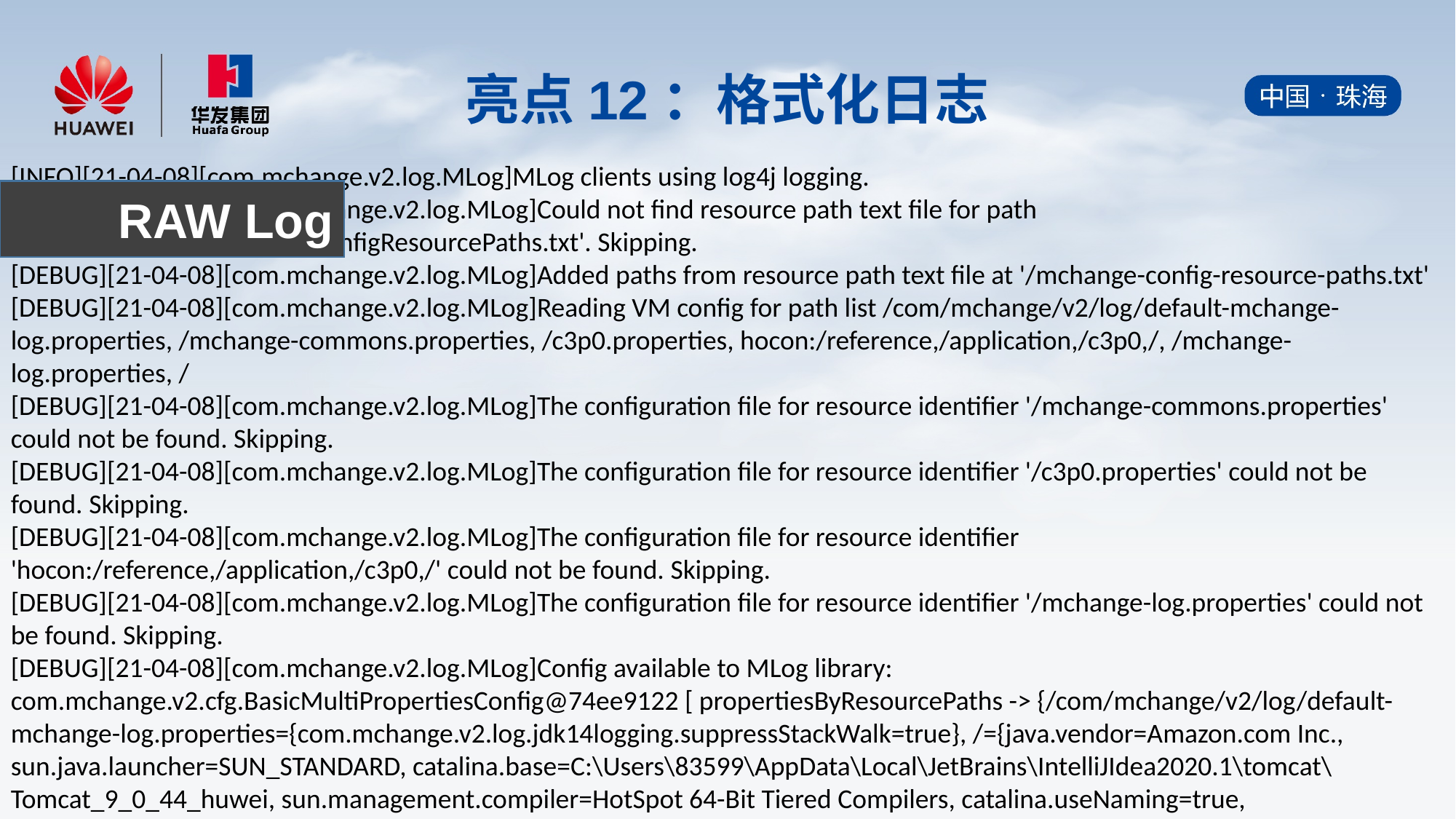

亮点12：格式化日志
[INFO][21-04-08][com.mchange.v2.log.MLog]MLog clients using log4j logging.
[DEBUG][21-04-08][com.mchange.v2.log.MLog]Could not find resource path text file for path '/com/mchange/v2/cfg/vmConfigResourcePaths.txt'. Skipping.
[DEBUG][21-04-08][com.mchange.v2.log.MLog]Added paths from resource path text file at '/mchange-config-resource-paths.txt'
[DEBUG][21-04-08][com.mchange.v2.log.MLog]Reading VM config for path list /com/mchange/v2/log/default-mchange-log.properties, /mchange-commons.properties, /c3p0.properties, hocon:/reference,/application,/c3p0,/, /mchange-log.properties, /
[DEBUG][21-04-08][com.mchange.v2.log.MLog]The configuration file for resource identifier '/mchange-commons.properties' could not be found. Skipping.
[DEBUG][21-04-08][com.mchange.v2.log.MLog]The configuration file for resource identifier '/c3p0.properties' could not be found. Skipping.
[DEBUG][21-04-08][com.mchange.v2.log.MLog]The configuration file for resource identifier 'hocon:/reference,/application,/c3p0,/' could not be found. Skipping.
[DEBUG][21-04-08][com.mchange.v2.log.MLog]The configuration file for resource identifier '/mchange-log.properties' could not be found. Skipping.
[DEBUG][21-04-08][com.mchange.v2.log.MLog]Config available to MLog library: com.mchange.v2.cfg.BasicMultiPropertiesConfig@74ee9122 [ propertiesByResourcePaths -> {/com/mchange/v2/log/default-mchange-log.properties={com.mchange.v2.log.jdk14logging.suppressStackWalk=true}, /={java.vendor=Amazon.com Inc., sun.java.launcher=SUN_STANDARD, catalina.base=C:\Users\83599\AppData\Local\JetBrains\IntelliJIdea2020.1\tomcat\Tomcat_9_0_44_huwei, sun.management.compiler=HotSpot 64-Bit Tiered Compilers, catalina.useNaming=true, os.name=Windows 10, sun.boot.class.path=C:\Users\83599\.jdks\corretto-1.8.0_282\jre\lib\resources.jar;C:\Users\83599\.jdks\corretto-1.8.0_282\jre\lib\rt.jar;C:\Users\83599\.jdks\corretto-1.8.0_282\jre\lib\sunrsasign.jar;C:\Users\83599\.jdks\corretto-1.8.0_282\jre\lib\jsse.jar;C:\Users\83599\.jdks\corretto-1.8.0_282\jre\lib\jce.jar;C:\Users\83599\.jdks\corretto-1.8.0_282\jre\lib\charsets.jar;C:\Users\83599\.jdks\corretto-1.8.0_282\jre\lib\jfr.jar;C:\Users\83599\.jdks\corretto-1.8.0_282\jre\classes, java.util.logging.config.file=C:\Users\83599\AppData\Local\JetBrains\IntelliJIdea2020.1\tomcat\Tomcat_9_0_44_huwei\conf\logging.properties, sun.desktop=windows, com.sun.management.jmxremote=, java.vm.specification.vendor=Oracle Corporation, java.runtime.version=1.8.0_282-b08, user.name=rglkt, tomcat.util.scan.StandardJarScanFilter.jarsToScan=log4j-taglib*.jar,log4j-web*.jar,log4javascript*.jar,slf4j-taglib*.jar, shared.loader=, tomcat.util.buf.StringCache.byte.enabled=true, java.naming.factory.initial=org.apache.naming.java.javaURLContextFactory, user.language=zh, sun.boot.library.path=C:\Users\83599\.jdks\corretto-1.8.0_282\jre\bin, com.sun.management.jmxremote.port=1099, jdk.tls.ephemeralDHKeySize=2048, java.version=1.8.0_282, java.util.logging.manager=org.apache.juli.ClassLoaderLogManager, user.timezone=Asia/Shanghai, sun.arch.data.model=64, java.util.concurrent.ForkJoinPool.common.threadFactory=org.apache.catalina.startup.SafeForkJoinWorkerThreadFactory, java.endorsed.dirs=C:\Users\83599\.jdks\corretto-1.8.0_282\jre\lib\endorsed, java.rmi.server.randomIDs=true, sun.cpu.isalist=amd64, sun.jnu.encoding=GBK, file.encoding.pkg=sun.io, package.access=sun.,org.apache.catalina.,org.apache.coyote.,org.apache.jasper.,org.apache.tomcat., file.separator=\, java.specification.name=Java Platform API Specification, java.class.version=52.0, user.country=CN, java.home=C:\Users\83599\.jdks\corretto-1.8.0_282\jre, java.vm.info=mixed mode, os.version=10.0, com.sun.management.jmxremote.ssl=false, path.separator=;, java.vm.version=25.282-b08, user.variant=, java.protocol.handler.pkgs=org.apache.catalina.webresources, java.awt.printerjob=sun.awt.windows.WPrinterJob, sun.io.unicode.encoding=UnicodeLittle, awt.toolkit=sun.awt.windows.WToolkit, package.definition=sun.,java.,org.apache.catalina.,org.apache.coyote.,org.apache.jasper.,org.apache.naming.,org.apache.tomcat., user.script=, java.naming.factory.url.pkgs=org.apache.naming, user.home=C:\Users\83599, java.specification.vendor=Oracle Corporation, tomcat.util.scan.StandardJarScanFilter.jarsToSkip=annotations-api.jar,ant-junit*.jar,ant-launcher.jar,ant.jar,asm-*.jar,aspectj*.jar,bootstrap.jar,catalina-ant.jar,catalina-ha.jar,catalina-ssi.jar,catalina-storeconfig.jar,catalina-tribes.jar,catalina.jar,cglib-*.jar,cobertura-*.jar,commons-beanutils*.jar,commons-codec*.jar,commons-collections*.jar,commons-daemon.jar,commons-dbcp*.jar,commons-digester*.jar,commons-fileupload*.jar,commons-httpclient*.jar,commons-io*.jar,commons-lang*.jar,commons-logging*.jar,commons-math*.jar,commons-pool*.jar,dom4j-*.jar,easymock-*.jar,ecj-*.jar,el-api.jar,geronimo-spec-jaxrpc*.jar,h2*.jar,hamcrest-*.jar,hibernate*.jar,httpclient*.jar,icu4j-*.jar,jasper-el.jar,jasper.jar,jaspic-api.jar,jaxb-*.jar,jaxen-*.jar,jdom-*.jar,jetty-*.jar,jmx-tools.jar,jmx.jar,jsp-api.jar,jstl.jar,jta*.jar,junit-*.jar,junit.jar,log4j*.jar,mail*.jar,objenesis-*.jar,oraclepki.jar,oro-*.jar,servlet-api-*.jar,servlet-api.jar,slf4j*.jar,taglibs-standard-spec-*.jar,tagsoup-*.jar,tomcat-api.jar,tomcat-coyote.jar,tomcat-dbcp.jar,tomcat-i18n-*.jar,tomcat-jdbc.jar,tomcat-jni.jar,tomcat-juli-adapters.jar,tomcat-juli.jar,tomcat-util-scan.jar,tomcat-util.jar,tomcat-websocket.jar,tools.jar,websocket-api.jar,wsdl4j*.jar,xercesImpl.jar,xml-apis.jar,xmlParserAPIs-*.jar,xmlParserAPIs.jar,xom-*.jar, java.library.path=C:\Users\83599\.jdks\corretto-1.8.0_282\bin;C:\WINDOWS\Sun\Java\bin;C:\WINDOWS\system32;C:\WINDOWS;C:\WINDOWS\system32;C:\Program Files\Java\jdk-13\bin;C:\Users\83599\AppData\Local\Continuum\anaconda3\Scripts;C:\Users\83599\AppData\Local\Continuum\anaconda3\Library\bin;C:\Windows\System32;C:\Program Files (x86)\Google\Chrome\Application;C:\Users\83599\AppData\Local\Continuum\anaconda3\Lib\site-packages\pyqt5_tools;C:\Windows\System32\WindowsPowerShell\v1.0;C:\Program Files\PuTTY\;C:\Program Files (x86)\Microsoft Visual Studio\Common\Tools\WinNT;C:\Program Files (x86)\Microsoft Visual Studio\Common\MSDev98\Bin;C:\Program Files (x86)\Microsoft Visual Studio\Common\Tools;C:\Program Files (x86)\Microsoft Visual Studio\VC98\bin;C:\Users\83599\AppData\Local\Microsoft\WindowsApps;C:\Program Files\Bandizip\;C:\Users\83599\AppData\Local\Programs\Microsoft VS Code\bin;C:\Users\83599\AppData\Local\GitHubDesktop\bin;C:\Program Files\JetBrains\PyCharm 2020.1.1\bin;;C:\Users\83599\AppData\Local\Microsoft\WindowsApps;C:\Windows\System32;C:\Program Files (x86)\Google\Chrome\Application;;., java.vendor.url=https://aws.amazon.com/corretto/, java.vm.vendor=Amazon.com Inc., common.loader="E:/apache-tomcat-9.0.44/lib","E:/apache-tomcat-9.0.44/lib/*.jar","${catalina.home}/lib","${catalina.home}/lib/*.jar", java.runtime.name=OpenJDK Runtime Environment, sun.java.command=org.apache.catalina.startup.Bootstrap start, java.class.path=E:\apache-tomcat-9.0.44\bin\bootstrap.jar;E:\apache-tomcat-9.0.44\bin\tomcat-juli.jar, com.sun.management.jmxremote.access.file=C:\Users\83599\AppData\Local\JetBrains\IntelliJIdea2020.1\tomcat\Tomcat_9_0_44_huwei\jmxremote.access, java.vm.specification.name=Java Virtual Machine Specification, java.vm.specification.version=1.8, catalina.home=E:\apache-tomcat-9.0.44, sun.cpu.endian=little, sun.os.patch.level=, java.io.tmpdir=E:\apache-tomcat-9.0.44\temp, java.vendor.url.bug=https://github.com/corretto/corretto-8/issues/, server.loader=, java.rmi.server.hostname=127.0.0.1, os.arch=amd64, java.awt.graphicsenv=sun.awt.Win32GraphicsEnvironment, java.ext.dirs=C:\Users\83599\.jdks\corretto-1.8.0_282\jre\lib\ext;C:\WINDOWS\Sun\Java\lib\ext, user.dir=C:\Users\83599\Desktop, line.separator=
, java.vm.name=OpenJDK 64-Bit Server VM, ignore.endorsed.dirs=, file.encoding=GBK, com.sun.management.jmxremote.password.file=C:\Users\83599\AppData\Local\JetBrains\IntelliJIdea2020.1\tomcat\Tomcat_9_0_44_huwei\jmxremote.password, java.specification.version=1.8}}, propertiesByPrefixes -> {com={com.sun.management.jmxremote.password.file=C:\Users\83599\AppData\Local\JetBrains\IntelliJIdea2020.1\tomcat\Tomcat_9_0_44_huwei\jmxremote.password, com.sun.management.jmxremote.port=1099, com.sun.management.jmxremote.access.file=C:\Users\83599\AppData\Local\JetBrains\IntelliJIdea2020.1\tomcat\Tomcat_9_0_44_huwei\jmxremote.access, com.sun.management.jmxremote.ssl=false, com.sun.management.jmxremote=, com.mchange.v2.log.jdk14logging.suppressStackWalk=true}, ={java.vendor=Amazon.com Inc., sun.java.launcher=SUN_STANDARD, catalina.base=C:\Users\83599\AppData\Local\JetBrains\IntelliJIdea2020.1\tomcat\Tomcat_9_0_44_huwei, sun.management.compiler=HotSpot 64-Bit Tiered Compilers, catalina.useNaming=true, os.name=Windows 10, sun.boot.class.path=C:\Users\83599\.jdks\corretto-1.8.0_282\jre\lib\resources.jar;C:\Users\83599\.jdks\corretto-1.8.0_282\jre\lib\rt.jar;C:\Users\83599\.jdks\corretto-1.8.0_282\jre\lib\sunrsasign.jar;C:\Users\83599\.jdks\corretto-1.8.0_282\jre\lib\jsse.jar;C:\Users\83599\.jdks\corretto-1.8.0_282\jre\lib\jce.jar;C:\Users\83599\.jdks\corretto-1.8.0_282\jre\lib\charsets.jar;C:\Users\83599\.jdks\corretto-1.8.0_282\jre\lib\jfr.jar;C:\Users\83599\.jdks\corretto-1.8.0_282\jre\classes, java.util.logging.config.file=C:\Users\83599\AppData\Local\JetBrains\IntelliJIdea2020.1\tomcat\Tomcat_9_0_44_huwei\conf\logging.properties, sun.desktop=windows, com.sun.management.jmxremote=, java.vm.specification.vendor=Oracle Corporation, java.runtime.version=1.8.0_282-b08, user.name=rglkt, tomcat.util.scan.StandardJarScanFilter.jarsToScan=log4j-taglib*.jar,log4j-web*.jar,log4javascript*.jar,slf4j-taglib*.jar, shared.loader=, tomcat.util.buf.StringCache.byte.enabled=true, user.language=zh, java.naming.factory.initial=org.apache.naming.java.javaURLContextFactory, sun.boot.library.path=C:\Users\83599\.jdks\corretto-1.8.0_282\jre\bin, com.sun.management.jmxremote.port=1099, jdk.tls.ephemeralDHKeySize=2048, java.version=1.8.0_282, java.util.logging.manager=org.apache.juli.ClassLoaderLogManager, user.timezone=Asia/Shanghai, sun.arch.data.model=64, java.util.concurrent.ForkJoinPool.common.threadFactory=org.apache.catalina.startup.SafeForkJoinWorkerThreadFactory, java.endorsed.dirs=C:\Users\83599\.jdks\corretto-1.8.0_282\jre\lib\endorsed, java.rmi.server.randomIDs=true, sun.cpu.isalist=amd64, sun.jnu.encoding=GBK, file.encoding.pkg=sun.io, com.mchange.v2.log.jdk14logging.suppressStackWalk=true, package.access=sun.,org.apache.catalina.,org.apache.coyote.,org.apache.jasper.,org.apache.tomcat., file.separator=\, java.specification.name=Java Platform API Specification, java.class.version=52.0, user.country=CN, java.home=C:\Users\83599\.jdks\corretto-1.8.0_282\jre, java.vm.info=mixed mode, os.version=10.0, com.sun.management.jmxremote.ssl=false, path.separator=;, java.vm.version=25.282-b08, user.variant=, java.protocol.handler.pkgs=org.apache.catalina.webresources, java.awt.printerjob=sun.awt.windows.WPrinterJob, sun.io.unicode.encoding=UnicodeLittle, awt.toolkit=sun.awt.windows.WToolkit, package.definition=sun.,java.,org.apache.catalina.,org.apache.coyote.,org.apache.jasper.,org.apache.naming.,org.apache.tomcat., user.script=, java.naming.factory.url.pkgs=org.apache.naming, user.home=C:\Users\83599, java.specification.vendor=Oracle Corporation, tomcat.util.scan.StandardJarScanFilter.jarsToSkip=annotations-api.jar,ant-junit*.jar,ant-launcher.jar,ant.jar,asm-*.jar,aspectj*.jar,bootstrap.jar,catalina-ant.jar,catalina-ha.jar,catalina-ssi.jar,catalina-storeconfig.jar,catalina-tribes.jar,catalina.jar,cglib-*.jar,cobertura-*.jar,commons-beanutils*.jar,commons-codec*.jar,commons-collections*.jar,commons-daemon.jar,commons-dbcp*.jar,commons-digester*.jar,commons-fileupload*.jar,commons-httpclient*.jar,commons-io*.jar,commons-lang*.jar,commons-logging*.jar,commons-math*.jar,commons-pool*.jar,dom4j-*.jar,easymock-*.jar,ecj-*.jar,el-api.jar,geronimo-spec-jaxrpc*.jar,h2*.jar,hamcrest-*.jar,hibernate*.jar,httpclient*.jar,icu4j-*.jar,jasper-el.jar,jasper.jar,jaspic-api.jar,jaxb-*.jar,jaxen-*.jar,jdom-*.jar,jetty-*.jar,jmx-tools.jar,jmx.jar,jsp-api.jar,jstl.jar,jta*.jar,junit-*.jar,junit.jar,log4j*.jar,mail*.jar,objenesis-*.jar,oraclepki.jar,oro-*.jar,servlet-api-*.jar,servlet-api.jar,slf4j*.jar,taglibs-standard-spec-*.jar,tagsoup-*.jar,tomcat-api.jar,tomcat-coyote.jar,tomcat-dbcp.jar,tomcat-i18n-*.jar,tomcat-jdbc.jar,tomcat-jni.jar,tomcat-juli-adapters.jar,tomcat-juli.jar,tomcat-util-scan.jar,tomcat-util.jar,tomcat-websocket.jar,tools.jar,websocket-api.jar,wsdl4j*.jar,xercesImpl.jar,xml-apis.jar,xmlParserAPIs-*.jar,xmlParserAPIs.jar,xom-*.jar, java.library.path=C:\Users\83599\.jdks\corretto-1.8.0_282\bin;C:\WINDOWS\Sun\Java\bin;C:\WINDOWS\system32;C:\WINDOWS;C:\WINDOWS\system32;C:\Program Files\Java\jdk-13\bin;C:\Users\83599\AppData\Local\Continuum\anaconda3\Scripts;C:\Users\83599\AppData\Local\Continuum\anaconda3\Library\bin;C:\Windows\System32;C:\Program Files (x86)\Google\Chrome\Application;C:\Users\83599\AppData\Local\Continuum\anaconda3\Lib\site-packages\pyqt5_tools;C:\Windows\System32\WindowsPowerShell\v1.0;C:\Program Files\PuTTY\;C:\Program Files (x86)\Microsoft Visual Studio\Common\Tools\WinNT;C:\Program Files (x86)\Microsoft Visual Studio\Common\MSDev98\Bin;C:\Program Files (x86)\Microsoft Visual Studio\Common\Tools;C:\Program Files (x86)\Microsoft Visual Studio\VC98\bin;C:\Users\83599\AppData\Local\Microsoft\WindowsApps;C:\Program Files\Bandizip\;C:\Users\83599\AppData\Local\Programs\Microsoft VS Code\bin;C:\Users\83599\AppData\Local\GitHubDesktop\bin;C:\Program Files\JetBrains\PyCharm 2020.1.1\bin;;C:\Users\83599\AppData\Local\Microsoft\WindowsApps;C:\Windows\System32;C:\Program Files (x86)\Google\Chrome\Application;;., java.vendor.url=https://aws.amazon.com/corretto/, java.vm.vendor=Amazon.com Inc., common.loader="E:/apache-tomcat-9.0.44/lib","E:/apache-tomcat-9.0.44/lib/*.jar","${catalina.home}/lib","${catalina.home}/lib/*.jar", java.runtime.name=OpenJDK Runtime Environment, sun.java.command=org.apache.catalina.startup.Bootstrap start, java.class.path=E:\apache-tomcat-9.0.44\bin\bootstrap.jar;E:\apache-tomcat-9.0.44\bin\tomcat-juli.jar, com.sun.management.jmxremote.access.file=C:\Users\83599\AppData\Local\JetBrains\IntelliJIdea2020.1\tomcat\Tomcat_9_0_44_huwei\jmxremote.access, java.vm.specification.name=Java Virtual Machine Specification, java.vm.specification.version=1.8, catalina.home=E:\apache-tomcat-9.0.44, sun.cpu.endian=little, sun.os.patch.level=, java.io.tmpdir=E:\apache-tomcat-9.0.44\temp, java.vendor.url.bug=https://github.com/corretto/corretto-8/issues/, server.loader=, java.rmi.server.hostname=127.0.0.1, java.awt.graphicsenv=sun.awt.Win32GraphicsEnvironment, os.arch=amd64, java.ext.dirs=C:\Users\83599\.jdks\corretto-1.8.0_282\jre\lib\ext;C:\WINDOWS\Sun\Java\lib\ext, user.dir=C:\Users\83599\Desktop, line.separator=
, java.vm.name=OpenJDK 64-Bit Server VM, ignore.endorsed.dirs=, file.encoding=GBK, com.sun.management.jmxremote.password.file=C:\Users\83599\AppData\Local\JetBrains\IntelliJIdea2020.1\tomcat\Tomcat_9_0_44_huwei\jmxremote.password, java.specification.version=1.8}, tomcat.util.scan={tomcat.util.scan.StandardJarScanFilter.jarsToScan=log4j-taglib*.jar,log4j-web*.jar,log4javascript*.jar,slf4j-taglib*.jar, tomcat.util.scan.StandardJarScanFilter.jarsToSkip=annotations-api.jar,ant-junit*.jar,ant-launcher.jar,ant.jar,asm-*.jar,aspectj*.jar,bootstrap.jar,catalina-ant.jar,catalina-ha.jar,catalina-ssi.jar,catalina-storeconfig.jar,catalina-tribes.jar,catalina.jar,cglib-*.jar,cobertura-*.jar,commons-beanutils*.jar,commons-codec*.jar,commons-collections*.jar,commons-daemon.jar,commons-dbcp*.jar,commons-digester*.jar,commons-fileupload*.jar,commons-httpclient*.jar,commons-io*.jar,commons-lang*.jar,commons-logging*.jar,commons-math*.jar,commons-pool*.jar,dom4j-*.jar,easymock-*.jar,ecj-*.jar,el-api.jar,geronimo-spec-jaxrpc*.jar,h2*.jar,hamcrest-*.jar,hibernate*.jar,httpclient*.jar,icu4j-*.jar,jasper-el.jar,jasper.jar,jaspic-api.jar,jaxb-*.jar,jaxen-*.jar,jdom-*.jar,jetty-*.jar,jmx-tools.jar,jmx.jar,jsp-api.jar,jstl.jar,jta*.jar,junit-*.jar,junit.jar,log4j*.jar,mail*.jar,objenesis-*.jar,oraclepki.jar,oro-*.jar,servlet-api-*.jar,servlet-api.jar,slf4j*.jar,taglibs-standard-spec-*.jar,tagsoup-*.jar,tomcat-api.jar,tomcat-coyote.jar,tomcat-dbcp.jar,tomcat-i18n-*.jar,tomcat-jdbc.jar,tomcat-jni.jar,tomcat-juli-adapters.jar,tomcat-juli.jar,tomcat-util-scan.jar,tomcat-util.jar,tomcat-websocket.jar,tools.jar,websocket-api.jar,wsdl4j*.jar,xercesImpl.jar,xml-apis.jar,xmlParserAPIs-*.jar,xmlParserAPIs.jar,xom-*.jar}, java.rmi={java.rmi.server.randomIDs=true, java.rmi.server.hostname=127.0.0.1}, sun.management={sun.management.compiler=HotSpot 64-Bit Tiered Compilers}, java.vm={java.vm.version=25.282-b08, java.vm.specification.name=Java Virtual Machine Specification, java.vm.specification.vendor=Oracle Corporation, java.vm.name=OpenJDK 64-Bit Server VM, java.vm.specification.version=1.8, java.vm.vendor=Amazon.com Inc., java.vm.info=mixed mode}, tomcat={tomcat.util.scan.StandardJarScanFilter.jarsToScan=log4j-taglib*.jar,log4j-web*.jar,log4javascript*.jar,slf4j-taglib*.jar, tomcat.util.buf.StringCache.byte.enabled=true, tomcat.util.scan.StandardJarScanFilter.jarsToSkip=annotations-api.jar,ant-junit*.jar,ant-launcher.jar,ant.jar,asm-*.jar,aspectj*.jar,bootstrap.jar,catalina-ant.jar,catalina-ha.jar,catalina-ssi.jar,catalina-storeconfig.jar,catalina-tribes.jar,catalina.jar,cglib-*.jar,cobertura-*.jar,commons-beanutils*.jar,commons-codec*.jar,commons-collections*.jar,commons-daemon.jar,commons-dbcp*.jar,commons-digester*.jar,commons-fileupload*.jar,commons-httpclient*.jar,commons-io*.jar,commons-lang*.jar,commons-logging*.jar,commons-math*.jar,commons-pool*.jar,dom4j-*.jar,easymock-*.jar,ecj-*.jar,el-api.jar,geronimo-spec-jaxrpc*.jar,h2*.jar,hamcrest-*.jar,hibernate*.jar,httpclient*.jar,icu4j-*.jar,jasper-el.jar,jasper.jar,jaspic-api.jar,jaxb-*.jar,jaxen-*.jar,jdom-*.jar,jetty-*.jar,jmx-tools.jar,jmx.jar,jsp-api.jar,jstl.jar,jta*.jar,junit-*.jar,junit.jar,log4j*.jar,mail*.jar,objenesis-*.jar,oraclepki.jar,oro-*.jar,servlet-api-*.jar,servlet-api.jar,slf4j*.jar,taglibs-standard-spec-*.jar,tagsoup-*.jar,tomcat-api.jar,tomcat-coyote.jar,tomcat-dbcp.jar,tomcat-i18n-*.jar,tomcat-jdbc.jar,tomcat-jni.jar,tomcat-juli-adapters.jar,tomcat-juli.jar,tomcat-util-scan.jar,tomcat-util.jar,tomcat-websocket.jar,tools.jar,websocket-api.jar,wsdl4j*.jar,xercesImpl.jar,xml-apis.jar,xmlParserAPIs-*.jar,xmlParserAPIs.jar,xom-*.jar}, java.util.logging.config={java.util.logging.config.file=C:\Users\83599\AppData\Local\JetBrains\IntelliJIdea2020.1\tomcat\Tomcat_9_0_44_huwei\conf\logging.properties}, sun.boot.class={sun.boot.class.path=C:\Users\83599\.jdks\corretto-1.8.0_282\jre\lib\resources.jar;C:\Users\83599\.jdks\corretto-1.8.0_282\jre\lib\rt.jar;C:\Users\83599\.jdks\corretto-1.8.0_282\jre\lib\sunrsasign.jar;C:\Users\83599\.jdks\corretto-1.8.0_282\jre\lib\jsse.jar;C:\Users\83599\.jdks\corretto-1.8.0_282\jre\lib\jce.jar;C:\Users\83599\.jdks\corretto-1.8.0_282\jre\lib\charsets.jar;C:\Users\83599\.jdks\corretto-1.8.0_282\jre\lib\jfr.jar;C:\Users\83599\.jdks\corretto-1.8.0_282\jre\classes}, jdk.tls={jdk.tls.ephemeralDHKeySize=2048}, path={path.separator=;}, java={java.class.path=E:\apache-tomcat-9.0.44\bin\bootstrap.jar;E:\apache-tomcat-9.0.44\bin\tomcat-juli.jar, java.ext.dirs=C:\Users\83599\.jdks\corretto-1.8.0_282\jre\lib\ext;C:\WINDOWS\Sun\Java\lib\ext, java.runtime.name=OpenJDK Runtime Environment, java.runtime.version=1.8.0_282-b08, java.specification.version=1.8, java.vendor=Amazon.com Inc., java.class.version=52.0, java.util.logging.config.file=C:\Users\83599\AppData\Local\JetBrains\IntelliJIdea2020.1\tomcat\Tomcat_9_0_44_huwei\conf\logging.properties, java.vendor.url=https://aws.amazon.com/corretto/, java.specification.name=Java Platform API Specification, java.util.concurrent.ForkJoinPool.common.threadFactory=org.apache.catalina.startup.SafeForkJoinWorkerThreadFactory, java.awt.printerjob=sun.awt.windows.WPrinterJob, java.naming.factory.url.pkgs=org.apache.naming, java.vm.version=25.282-b08, java.home=C:\Users\83599\.jdks\corretto-1.8.0_282\jre, java.endorsed.dirs=C:\Users\83599\.jdks\corretto-1.8.0_282\jre\lib\endorsed, java.rmi.server.randomIDs=true, java.version=1.8.0_282, java.awt.graphicsenv=sun.awt.Win32GraphicsEnvironment, java.vm.specification.version=1.8, java.vendor.url.bug=https://github.com/corretto/corretto-8/issues/, java.util.logging.manager=org.apache.juli.ClassLoaderLogManager, java.vm.specification.name=Java Virtual Machine Specification, java.specification.vendor=Oracle Corporation, java.naming.factory.initial=org.apache.naming.java.javaURLContextFactory, java.vm.vendor=Amazon.com Inc., java.rmi.server.hostname=127.0.0.1, java.vm.info=mixed mode, java.library.path=C:\Users\83599\.jdks\corretto-1.8.0_282\bin;C:\WINDOWS\Sun\Java\bin;C:\WINDOWS\system32;C:\WINDOWS;C:\WINDOWS\system32;C:\Program Files\Java\jdk-13\bin;C:\Users\83599\AppData\Local\Continuum\anaconda3\Scripts;C:\Users\83599\AppData\Local\Continuum\anaconda3\Library\bin;C:\Windows\System32;C:\Program Files (x86)\Google\Chrome\Application;C:\Users\83599\AppData\Local\Continuum\anaconda3\Lib\site-packages\pyqt5_tools;C:\Windows\System32\WindowsPowerShell\v1.0;C:\Program Files\PuTTY\;C:\Program Files (x86)\Microsoft Visual Studio\Common\Tools\WinNT;C:\Program Files (x86)\Microsoft Visual Studio\Common\MSDev98\Bin;C:\Program Files (x86)\Microsoft Visual Studio\Common\Tools;C:\Program Files (x86)\Microsoft Visual Studio\VC98\bin;C:\Users\83599\AppData\Local\Microsoft\WindowsApps;C:\Program Files\Bandizip\;C:\Users\83599\AppData\Local\Programs\Microsoft VS Code\bin;C:\Users\83599\AppData\Local\GitHubDesktop\bin;C:\Program Files\JetBrains\PyCharm 2020.1.1\bin;;C:\Users\83599\AppData\Local\Microsoft\WindowsApps;C:\Windows\System32;C:\Program Files (x86)\Google\Chrome\Application;;., java.protocol.handler.pkgs=org.apache.catalina.webresources, java.vm.name=OpenJDK 64-Bit Server VM, java.vm.specification.vendor=Oracle Corporation, java.io.tmpdir=E:\apache-tomcat-9.0.44\temp}, java.vendor.url={java.vendor.url.bug=https://github.com/corretto/corretto-8/issues/}, com.mchange.v2.log={com.mchange.v2.log.jdk14logging.suppressStackWalk=true}, java.ext={java.ext.dirs=C:\Users\83599\.jdks\corretto-1.8.0_282\jre\lib\ext;C:\WINDOWS\Sun\Java\lib\ext}, sun.boot={sun.boot.library.path=C:\Users\83599\.jdks\corretto-1.8.0_282\jre\bin, sun.boot.class.path=C:\Users\83599\.jdks\corretto-1.8.0_282\jre\lib\resources.jar;C:\Users\83599\.jdks\corretto-1.8.0_282\jre\lib\rt.jar;C:\Users\83599\.jdks\corretto-1.8.0_282\jre\lib\sunrsasign.jar;C:\Users\83599\.jdks\corretto-1.8.0_282\jre\lib\jsse.jar;C:\Users\83599\.jdks\corretto-1.8.0_282\jre\lib\jce.jar;C:\Users\83599\.jdks\corretto-1.8.0_282\jre\lib\charsets.jar;C:\Users\83599\.jdks\corretto-1.8.0_282\jre\lib\jfr.jar;C:\Users\83599\.jdks\corretto-1.8.0_282\jre\classes}, com.sun.management.jmxremote={com.sun.management.jmxremote.password.file=C:\Users\83599\AppData\Local\JetBrains\IntelliJIdea2020.1\tomcat\Tomcat_9_0_44_huwei\jmxremote.password, com.sun.management.jmxremote.port=1099, com.sun.management.jmxremote.access.file=C:\Users\83599\AppData\Local\JetBrains\IntelliJIdea2020.1\tomcat\Tomcat_9_0_44_huwei\jmxremote.access, com.sun.management.jmxremote.ssl=false}, package={package.access=sun.,org.apache.catalina.,org.apache.coyote.,org.apache.jasper.,org.apache.tomcat., package.definition=sun.,java.,org.apache.catalina.,org.apache.coyote.,org.apache.jasper.,org.apache.naming.,org.apache.tomcat.}, java.util.concurrent={java.util.concurrent.ForkJoinPool.common.threadFactory=org.apache.catalina.startup.SafeForkJoinWorkerThreadFactory}, sun.os={sun.os.patch.level=}, sun.boot.library={sun.boot.library.path=C:\Users\83599\.jdks\corretto-1.8.0_282\jre\bin}, com.sun.management.jmxremote.password={com.sun.management.jmxremote.password.file=C:\Users\83599\AppData\Local\JetBrains\IntelliJIdea2020.1\tomcat\Tomcat_9_0_44_huwei\jmxremote.password}, java.rmi.server={java.rmi.server.randomIDs=true, java.rmi.server.hostname=127.0.0.1}, java.class={java.class.path=E:\apache-tomcat-9.0.44\bin\bootstrap.jar;E:\apache-tomcat-9.0.44\bin\tomcat-juli.jar, java.class.version=52.0}, com.mchange={com.mchange.v2.log.jdk14logging.suppressStackWalk=true}, java.vm.specification={java.vm.specification.name=Java Virtual Machine Specification, java.vm.specification.vendor=Oracle Corporation, java.vm.specification.version=1.8}, java.util.concurrent.ForkJoinPool.common={java.util.concurrent.ForkJoinPool.common.threadFactory=org.apache.catalina.startup.SafeForkJoinWorkerThreadFactory}, java.library={java.library.path=C:\Users\83599\.jdks\corretto-1.8.0_282\bin;C:\WINDOWS\Sun\Java\bin;C:\WINDOWS\system32;C:\WINDOWS;C:\WINDOWS\system32;C:\Program Files\Java\jdk-13\bin;C:\Users\83599\AppData\Local\Continuum\anaconda3\Scripts;C:\Users\83599\AppData\Local\Continuum\anaconda3\Library\bin;C:\Windows\System32;C:\Program Files (x86)\Google\Chrome\Application;C:\Users\83599\AppData\Local\Continuum\anaconda3\Lib\site-packages\pyqt5_tools;C:\Windows\System32\WindowsPowerShell\v1.0;C:\Program Files\PuTTY\;C:\Program Files (x86)\Microsoft Visual Studio\Common\Tools\WinNT;C:\Program Files (x86)\Microsoft Visual Studio\Common\MSDev98\Bin;C:\Program Files (x86)\Microsoft Visual Studio\Common\Tools;C:\Program Files (x86)\Microsoft Visual Studio\VC98\bin;C:\Users\83599\AppData\Local\Microsoft\WindowsApps;C:\Program Files\Bandizip\;C:\Users\83599\AppData\Local\Programs\Microsoft VS Code\bin;C:\Users\83599\AppData\Local\GitHubDesktop\bin;C:\Program Files\JetBrains\PyCharm 2020.1.1\bin;;C:\Users\83599\AppData\Local\Microsoft\WindowsApps;C:\Windows\System32;C:\Program Files (x86)\Google\Chrome\Application;;.}, sun.os.patch={sun.os.patch.level=}, com.mchange.v2.log.jdk14logging={com.mchange.v2.log.jdk14logging.suppressStackWalk=true}, java.endorsed={java.endorsed.dirs=C:\Users\83599\.jdks\corretto-1.8.0_282\jre\lib\endorsed}, sun.jnu={sun.jnu.encoding=GBK}, java.naming.factory.url={java.naming.factory.url.pkgs=org.apache.naming}, java.protocol.handler={java.protocol.handler.pkgs=org.apache.catalina.webresources}, sun.cpu={sun.cpu.endian=little, sun.cpu.isalist=amd64}, java.util.logging={java.util.logging.manager=org.apache.juli.ClassLoaderLogManager, java.util.logging.config.file=C:\Users\83599\AppData\Local\JetBrains\IntelliJIdea2020.1\tomcat\Tomcat_9_0_44_huwei\conf\logging.properties}, shared={shared.loader=}, java.protocol={java.protocol.handler.pkgs=org.apache.catalina.webresources}, server={server.loader=}, java.util={java.util.logging.manager=org.apache.juli.ClassLoaderLogManager, java.util.concurrent.ForkJoinPool.common.threadFactory=org.apache.catalina.startup.SafeForkJoinWorkerThreadFactory, java.util.logging.config.file=C:\Users\83599\AppData\Local\JetBrains\IntelliJIdea2020.1\tomcat\Tomcat_9_0_44_huwei\conf\logging.properties}, line={line.separator=
}, sun.java={sun.java.launcher=SUN_STANDARD, sun.java.command=org.apache.catalina.startup.Bootstrap start}, sun={sun.arch.data.model=64, sun.java.launcher=SUN_STANDARD, sun.desktop=windows, sun.java.command=org.apache.catalina.startup.Bootstrap start, sun.os.patch.level=, sun.management.compiler=HotSpot 64-Bit Tiered Compilers, sun.boot.class.path=C:\Users\83599\.jdks\corretto-1.8.0_282\jre\lib\resources.jar;C:\Users\83599\.jdks\corretto-1.8.0_282\jre\lib\rt.jar;C:\Users\83599\.jdks\corretto-1.8.0_282\jre\lib\sunrsasign.jar;C:\Users\83599\.jdks\corretto-1.8.0_282\jre\lib\jsse.jar;C:\Users\83599\.jdks\corretto-1.8.0_282\jre\lib\jce.jar;C:\Users\83599\.jdks\corretto-1.8.0_282\jre\lib\charsets.jar;C:\Users\83599\.jdks\corretto-1.8.0_282\jre\lib\jfr.jar;C:\Users\83599\.jdks\corretto-1.8.0_282\jre\classes, sun.jnu.encoding=GBK, sun.cpu.isalist=amd64, sun.boot.library.path=C:\Users\83599\.jdks\corretto-1.8.0_282\jre\bin, sun.cpu.endian=little, sun.io.unicode.encoding=UnicodeLittle}, tomcat.util.buf={tomcat.util.buf.StringCache.byte.enabled=true}, sun.arch.data={sun.arch.data.model=64}, file={file.separator=\, file.encoding.pkg=sun.io, file.encoding=GBK}, java.naming={java.naming.factory.initial=org.apache.naming.java.javaURLContextFactory, java.naming.factory.url.pkgs=org.apache.naming}, file.encoding={file.encoding.pkg=sun.io}, common={common.loader="E:/apache-tomcat-9.0.44/lib","E:/apache-tomcat-9.0.44/lib/*.jar","${catalina.home}/lib","${catalina.home}/lib/*.jar"}, ignore.endorsed={ignore.endorsed.dirs=}, com.sun={com.sun.management.jmxremote.password.file=C:\Users\83599\AppData\Local\JetBrains\IntelliJIdea2020.1\tomcat\Tomcat_9_0_44_huwei\jmxremote.password, com.sun.management.jmxremote.port=1099, com.sun.management.jmxremote.access.file=C:\Users\83599\AppData\Local\JetBrains\IntelliJIdea2020.1\tomcat\Tomcat_9_0_44_huwei\jmxremote.access, com.sun.management.jmxremote.ssl=false, com.sun.management.jmxremote=}, com.sun.management.jmxremote.access={com.sun.management.jmxremote.access.file=C:\Users\83599\AppData\Local\JetBrains\IntelliJIdea2020.1\tomcat\Tomcat_9_0_44_huwei\jmxremote.access}, ignore={ignore.endorsed.dirs=}, java.naming.factory={java.naming.factory.initial=org.apache.naming.java.javaURLContextFactory, java.naming.factory.url.pkgs=org.apache.naming}, java.specification={java.specification.version=1.8, java.specification.vendor=Oracle Corporation, java.specification.name=Java Platform API Specification}, sun.io.unicode={sun.io.unicode.encoding=UnicodeLittle}, tomcat.util.scan.StandardJarScanFilter={tomcat.util.scan.StandardJarScanFilter.jarsToScan=log4j-taglib*.jar,log4j-web*.jar,log4javascript*.jar,slf4j-taglib*.jar, tomcat.util.scan.StandardJarScanFilter.jarsToSkip=annotations-api.jar,ant-junit*.jar,ant-launcher.jar,ant.jar,asm-*.jar,aspectj*.jar,bootstrap.jar,catalina-ant.jar,catalina-ha.jar,catalina-ssi.jar,catalina-storeconfig.jar,catalina-tribes.jar,catalina.jar,cglib-*.jar,cobertura-*.jar,commons-beanutils*.jar,commons-codec*.jar,commons-collections*.jar,commons-daemon.jar,commons-dbcp*.jar,commons-digester*.jar,commons-fileupload*.jar,commons-httpclient*.jar,commons-io*.jar,commons-lang*.jar,commons-logging*.jar,commons-math*.jar,commons-pool*.jar,dom4j-*.jar,easymock-*.jar,ecj-*.jar,el-api.jar,geronimo-spec-jaxrpc*.jar,h2*.jar,hamcrest-*.jar,hibernate*.jar,httpclient*.jar,icu4j-*.jar,jasper-el.jar,jasper.jar,jaspic-api.jar,jaxb-*.jar,jaxen-*.jar,jdom-*.jar,jetty-*.jar,jmx-tools.jar,jmx.jar,jsp-api.jar,jstl.jar,jta*.jar,junit-*.jar,junit.jar,log4j*.jar,mail*.jar,objenesis-*.jar,oraclepki.jar,oro-*.jar,servlet-api-*.jar,servlet-api.jar,slf4j*.jar,taglibs-standard-spec-*.jar,tagsoup-*.jar,tomcat-api.jar,tomcat-coyote.jar,tomcat-dbcp.jar,tomcat-i18n-*.jar,tomcat-jdbc.jar,tomcat-jni.jar,tomcat-juli-adapters.jar,tomcat-juli.jar,tomcat-util-scan.jar,tomcat-util.jar,tomcat-websocket.jar,tools.jar,websocket-api.jar,wsdl4j*.jar,xercesImpl.jar,xml-apis.jar,xmlParserAPIs-*.jar,xmlParserAPIs.jar,xom-*.jar}, os={os.version=10.0, os.name=Windows 10, os.arch=amd64}, com.mchange.v2={com.mchange.v2.log.jdk14logging.suppressStackWalk=true}, sun.io={sun.io.unicode.encoding=UnicodeLittle}, java.runtime={java.runtime.version=1.8.0_282-b08, java.runtime.name=OpenJDK Runtime Environment}, jdk={jdk.tls.ephemeralDHKeySize=2048}, java.awt={java.awt.printerjob=sun.awt.windows.WPrinterJob, java.awt.graphicsenv=sun.awt.Win32GraphicsEnvironment}, tomcat.util={tomcat.util.scan.StandardJarScanFilter.jarsToScan=log4j-taglib*.jar,log4j-web*.jar,log4javascript*.jar,slf4j-taglib*.jar, tomcat.util.buf.StringCache.byte.enabled=true, tomcat.util.scan.StandardJarScanFilter.jarsToSkip=annotations-api.jar,ant-junit*.jar,ant-launcher.jar,ant.jar,asm-*.jar,aspectj*.jar,bootstrap.jar,catalina-ant.jar,catalina-ha.jar,catalina-ssi.jar,catalina-storeconfig.jar,catalina-tribes.jar,catalina.jar,cglib-*.jar,cobertura-*.jar,commons-beanutils*.jar,commons-codec*.jar,commons-collections*.jar,commons-daemon.jar,commons-dbcp*.jar,commons-digester*.jar,commons-fileupload*.jar,commons-httpclient*.jar,commons-io*.jar,commons-lang*.jar,commons-logging*.jar,commons-math*.jar,commons-pool*.jar,dom4j-*.jar,easymock-*.jar,ecj-*.jar,el-api.jar,geronimo-spec-jaxrpc*.jar,h2*.jar,hamcrest-*.jar,hibernate*.jar,httpclient*.jar,icu4j-*.jar,jasper-el.jar,jasper.jar,jaspic-api.jar,jaxb-*.jar,jaxen-*.jar,jdom-*.jar,jetty-*.jar,jmx-tools.jar,jmx.jar,jsp-api.jar,jstl.jar,jta*.jar,junit-*.jar,junit.jar,log4j*.jar,mail*.jar,objenesis-*.jar,oraclepki.jar,oro-*.jar,servlet-api-*.jar,servlet-api.jar,slf4j*.jar,taglibs-standard-spec-*.jar,tagsoup-*.jar,tomcat-api.jar,tomcat-coyote.jar,tomcat-dbcp.jar,tomcat-i18n-*.jar,tomcat-jdbc.jar,tomcat-jni.jar,tomcat-juli-adapters.jar,tomcat-juli.jar,tomcat-util-scan.jar,tomcat-util.jar,tomcat-websocket.jar,tools.jar,websocket-api.jar,wsdl4j*.jar,xercesImpl.jar,xml-apis.jar,xmlParserAPIs-*.jar,xmlParserAPIs.jar,xom-*.jar}, com.sun.management={com.sun.management.jmxremote.password.file=C:\Users\83599\AppData\Local\JetBrains\IntelliJIdea2020.1\tomcat\Tomcat_9_0_44_huwei\jmxremote.password, com.sun.management.jmxremote.port=1099, com.sun.management.jmxremote.access.file=C:\Users\83599\AppData\Local\JetBrains\IntelliJIdea2020.1\tomcat\Tomcat_9_0_44_huwei\jmxremote.access, com.sun.management.jmxremote.ssl=false, com.sun.management.jmxremote=}, sun.arch={sun.arch.data.model=64}, tomcat.util.buf.StringCache.byte={tomcat.util.buf.StringCache.byte.enabled=true}, java.vendor={java.vendor.url.bug=https://github.com/corretto/corretto-8/issues/, java.vendor.url=https://aws.amazon.com/corretto/}, java.io={java.io.tmpdir=E:\apache-tomcat-9.0.44\temp}, java.util.concurrent.ForkJoinPool={java.util.concurrent.ForkJoinPool.common.threadFactory=org.apache.catalina.startup.SafeForkJoinWorkerThreadFactory}, catalina={catalina.base=C:\Users\83599\AppData\Local\JetBrains\IntelliJIdea2020.1\tomcat\Tomcat_9_0_44_huwei, catalina.home=E:\apache-tomcat-9.0.44, catalina.useNaming=true}, tomcat.util.buf.StringCache={tomcat.util.buf.StringCache.byte.enabled=true}, user={user.name=rglkt, user.country=CN, user.timezone=Asia/Shanghai, user.dir=C:\Users\83599\Desktop, user.home=C:\Users\83599, user.language=zh, user.script=, user.variant=}, awt={awt.toolkit=sun.awt.windows.WToolkit}} ]

RAW Log